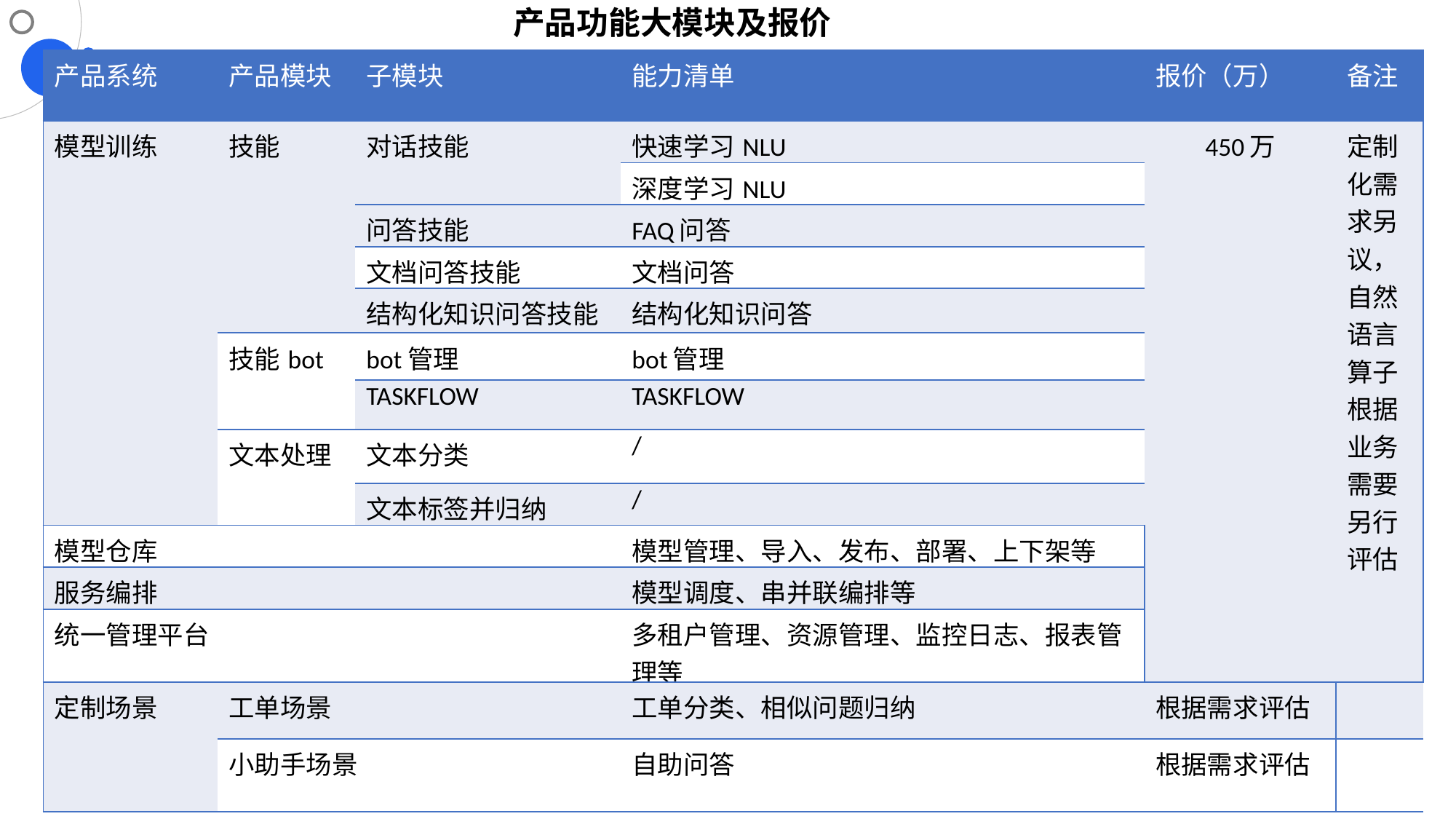

产品功能大模块及报价
| 产品系统 | 产品模块 | 子模块 | 能力清单 | 报价（万） | 备注 |
| --- | --- | --- | --- | --- | --- |
| 模型训练 | 技能 | 对话技能 | 快速学习NLU | 450万 | 定制化需求另议，自然语言算子根据业务需要另行评估 |
|  |  |  | 深度学习NLU |  |  |
|  |  | 问答技能 | FAQ问答 |  |  |
|  |  | 文档问答技能 | 文档问答 |  |  |
|  |  | 结构化知识问答技能 | 结构化知识问答 |  |  |
|  | 技能bot | bot管理 | bot管理 |  |  |
|  |  | TASKFLOW | TASKFLOW |  |  |
|  | 文本处理 | 文本分类 | / |  |  |
|  |  | 文本标签并归纳 | / |  |  |
| 模型仓库 |  |  | 模型管理、导入、发布、部署、上下架等 |  |  |
| 服务编排 |  |  | 模型调度、串并联编排等 |  |  |
| 统一管理平台 |  |  | 多租户管理、资源管理、监控日志、报表管理等 |  |  |
| 定制场景 | 工单场景 |  | 工单分类、相似问题归纳 | 根据需求评估 |  |
|  | 小助手场景 |  | 自助问答 | 根据需求评估 |  |